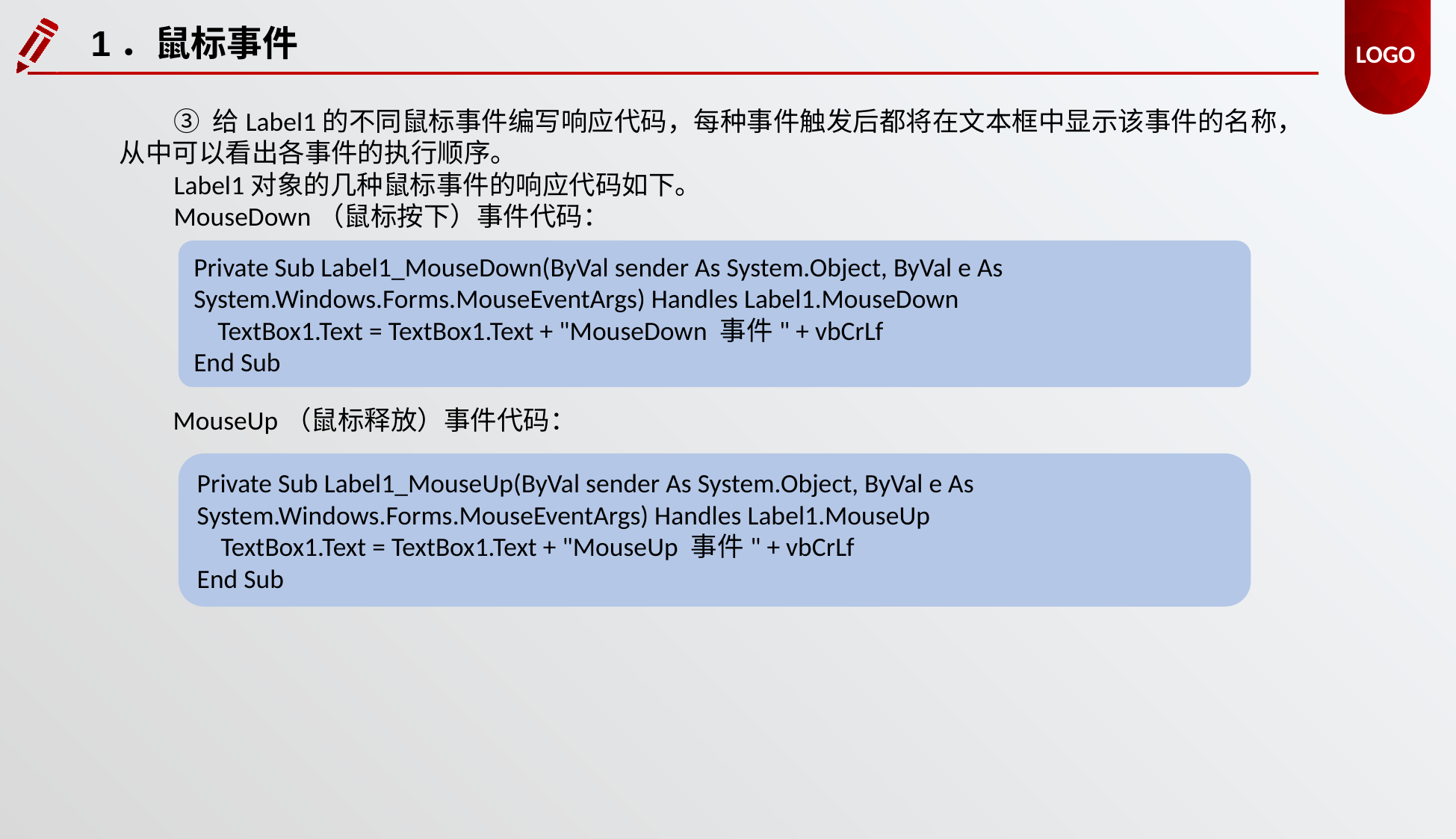

1．鼠标事件
③ 给Label1的不同鼠标事件编写响应代码，每种事件触发后都将在文本框中显示该事件的名称，从中可以看出各事件的执行顺序。
Label1对象的几种鼠标事件的响应代码如下。
MouseDown（鼠标按下）事件代码：
Private Sub Label1_MouseDown(ByVal sender As System.Object, ByVal e As
System.Windows.Forms.MouseEventArgs) Handles Label1.MouseDown
    TextBox1.Text = TextBox1.Text + "MouseDown 事件" + vbCrLf
End Sub
MouseUp（鼠标释放）事件代码：
Private Sub Label1_MouseUp(ByVal sender As System.Object, ByVal e As
System.Windows.Forms.MouseEventArgs) Handles Label1.MouseUp
    TextBox1.Text = TextBox1.Text + "MouseUp 事件" + vbCrLf
End Sub